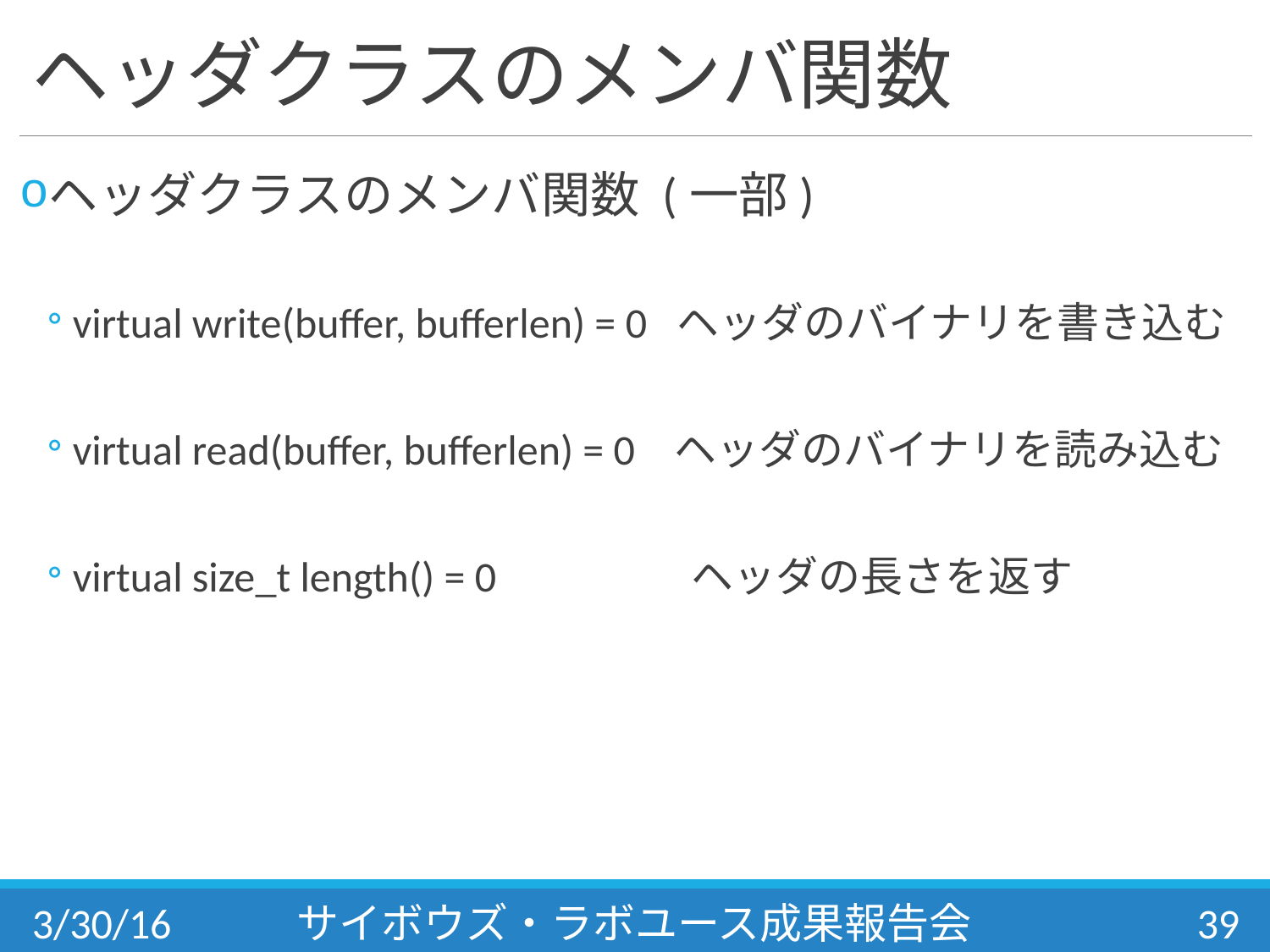

# ヘッダクラスのメンバ関数
ヘッダクラスのメンバ関数 (一部)

virtual write(buffer, bufferlen) = 0  ヘッダのバイナリを書き込む

virtual read(buffer, bufferlen) = 0   ヘッダのバイナリを読み込む

virtual size_t length() = 0　               ヘッダの長さを返す

3/30/16
サイボウズ・ラボユース成果報告会
39